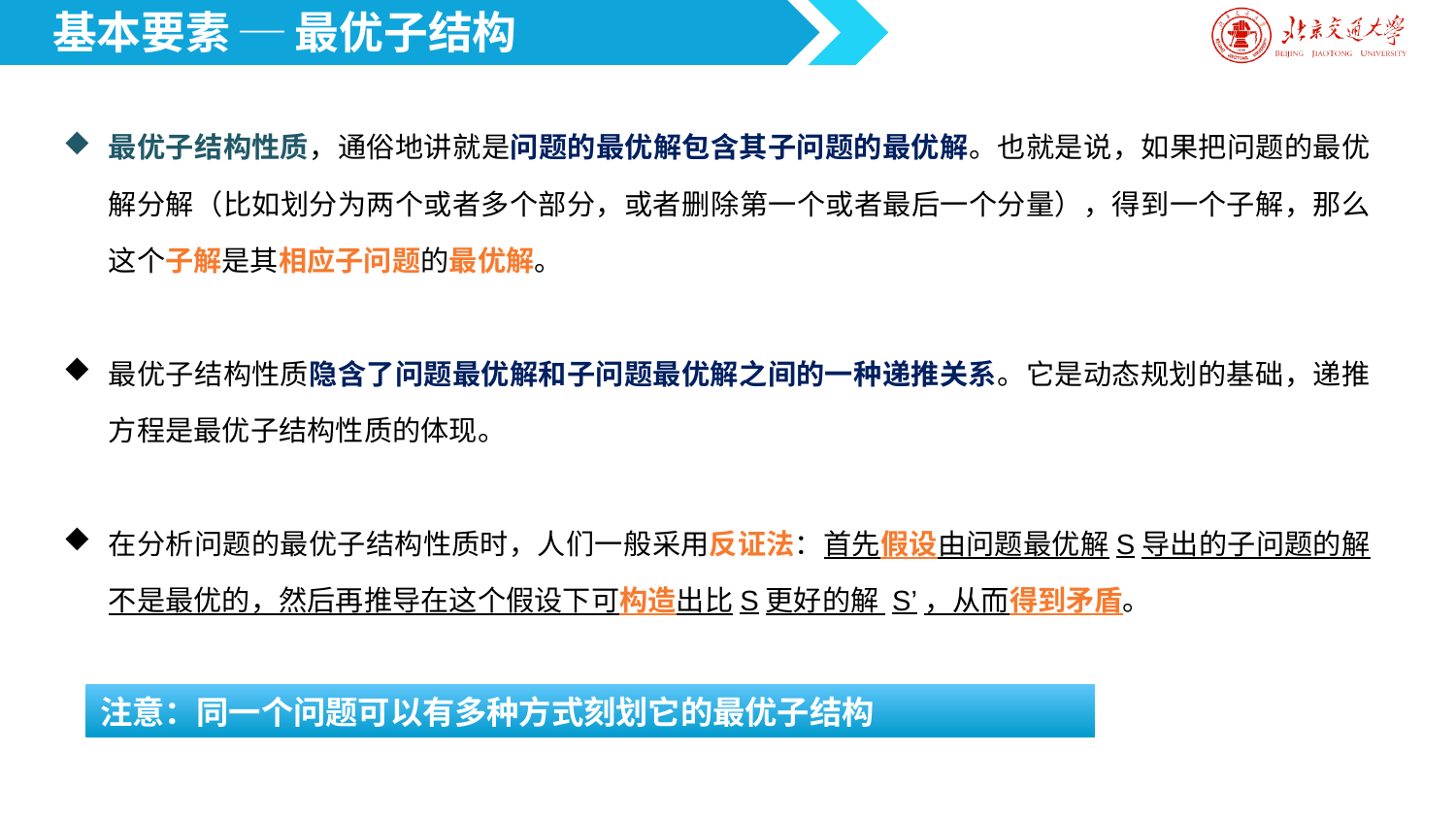

基本要素 ─ 最优子结构
最优子结构性质，通俗地讲就是问题的最优解包含其子问题的最优解。也就是说，如果把问题的最优解分解（比如划分为两个或者多个部分，或者删除第一个或者最后一个分量），得到一个子解，那么这个子解是其相应子问题的最优解。

最优子结构性质隐含了问题最优解和子问题最优解之间的一种递推关系。它是动态规划的基础，递推方程是最优子结构性质的体现。

在分析问题的最优子结构性质时，人们一般采用反证法：首先假设由问题最优解S导出的子问题的解不是最优的，然后再推导在这个假设下可构造出比S更好的解 S’，从而得到矛盾。
注意：同一个问题可以有多种方式刻划它的最优子结构